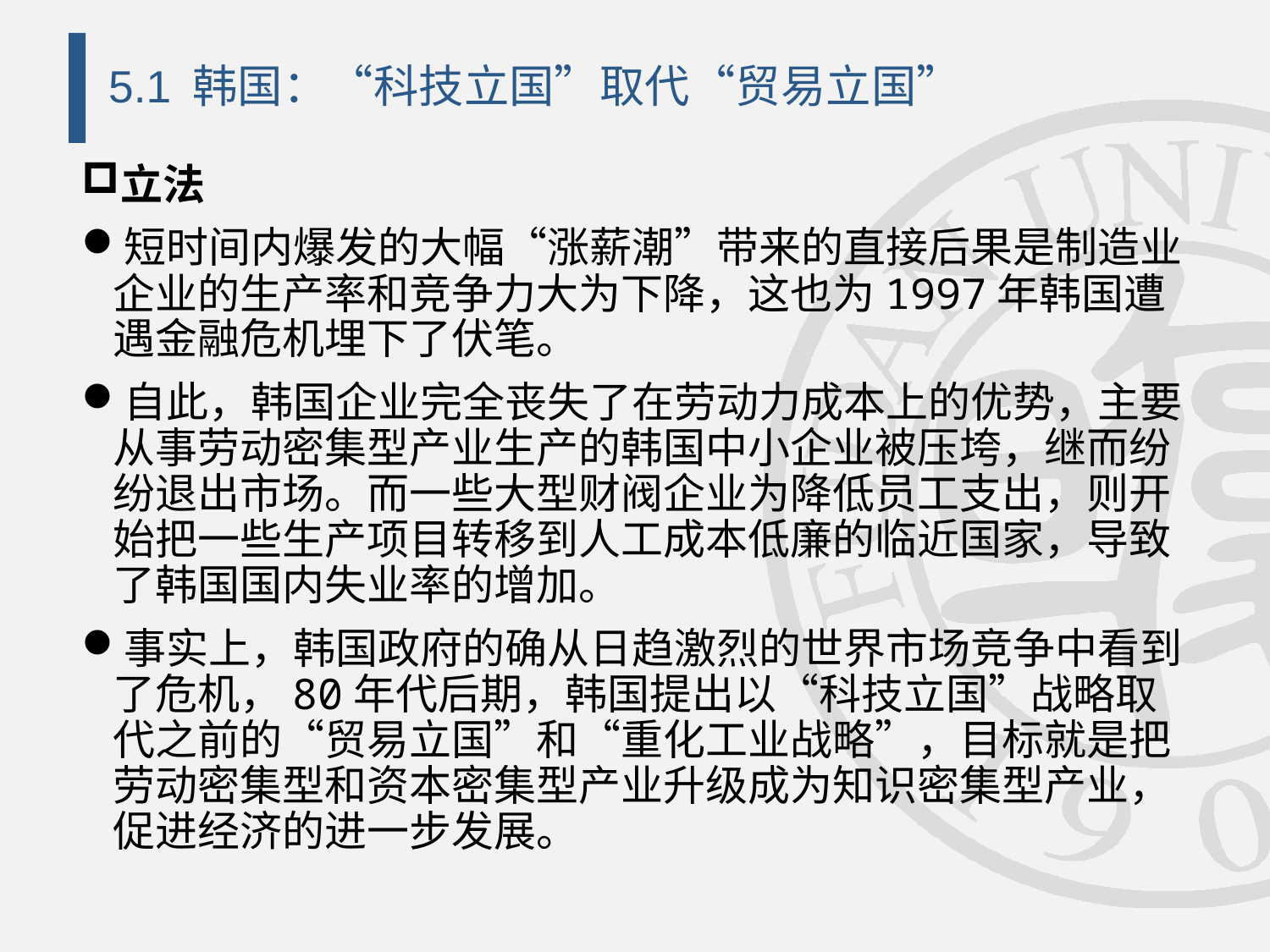

# 5.1 韩国：“科技立国”取代“贸易立国”
立法
短时间内爆发的大幅“涨薪潮”带来的直接后果是制造业企业的生产率和竞争力大为下降，这也为1997年韩国遭遇金融危机埋下了伏笔。
自此，韩国企业完全丧失了在劳动力成本上的优势，主要从事劳动密集型产业生产的韩国中小企业被压垮，继而纷纷退出市场。而一些大型财阀企业为降低员工支出，则开始把一些生产项目转移到人工成本低廉的临近国家，导致了韩国国内失业率的增加。
事实上，韩国政府的确从日趋激烈的世界市场竞争中看到了危机，80年代后期，韩国提出以“科技立国”战略取代之前的“贸易立国”和“重化工业战略”，目标就是把劳动密集型和资本密集型产业升级成为知识密集型产业，促进经济的进一步发展。